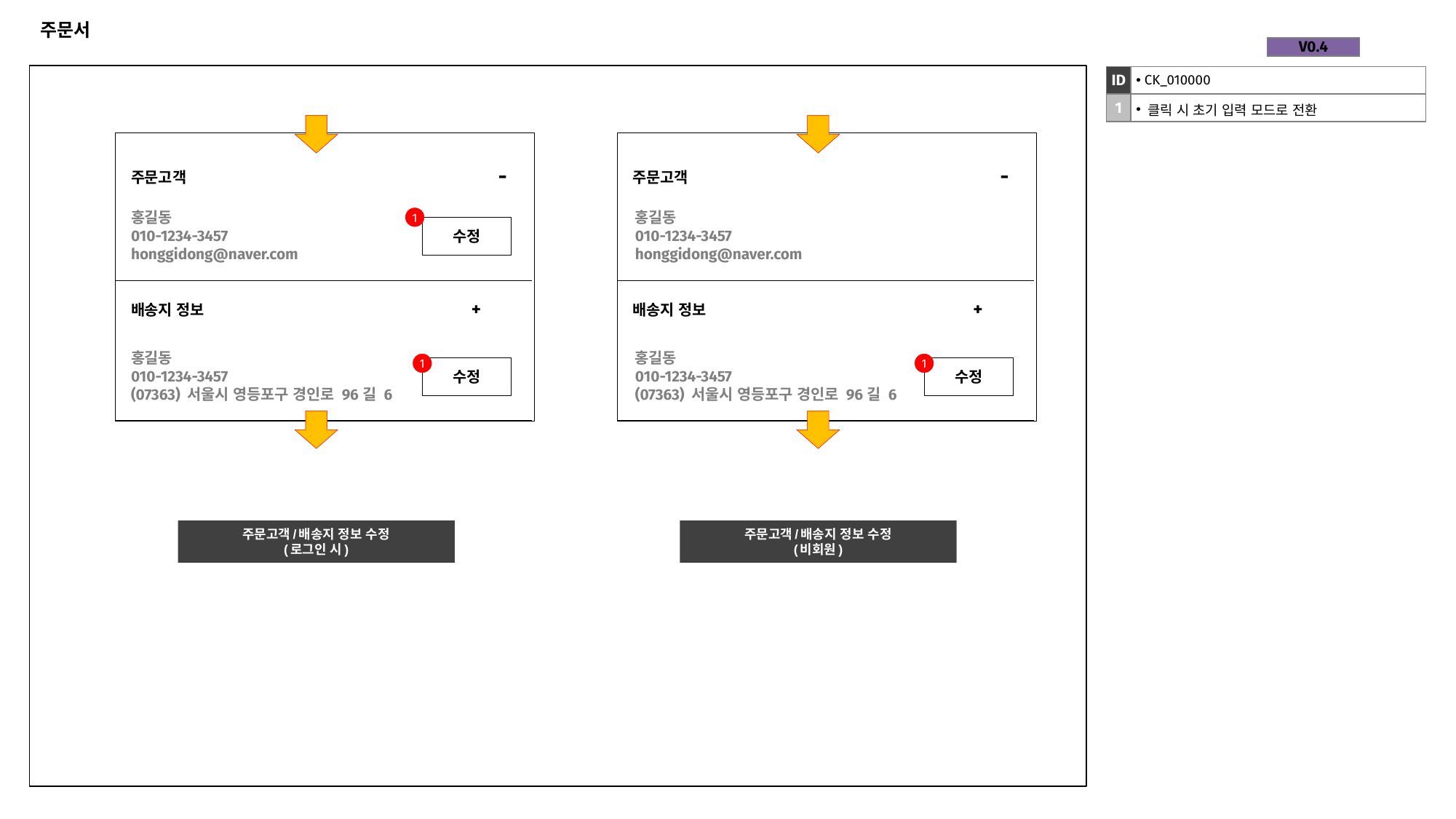

# 주문서
| V0.4 |
| --- |

| ID | CK\_010000 |
| --- | --- |
| 1 | 클릭 시 초기 입력 모드로 전환 |

주문고객
주문고객
-
-
홍길동
010-1234-3457
honggidong@naver.com
홍길동
010-1234-3457
honggidong@naver.com
1
수정
배송지 정보                                                               +
배송지 정보                                                               +
홍길동
010-1234-3457
(07363) 서울시 영등포구 경인로 96길 6
홍길동
010-1234-3457
(07363) 서울시 영등포구 경인로 96길 6
1
1
수정
수정

주문고객/배송지 정보 수정
(로그인 시)
주문고객/배송지 정보 수정
(비회원)
홍길동
010-1234-3457
(07363) 서울시 영등포구 경인로 96길 6